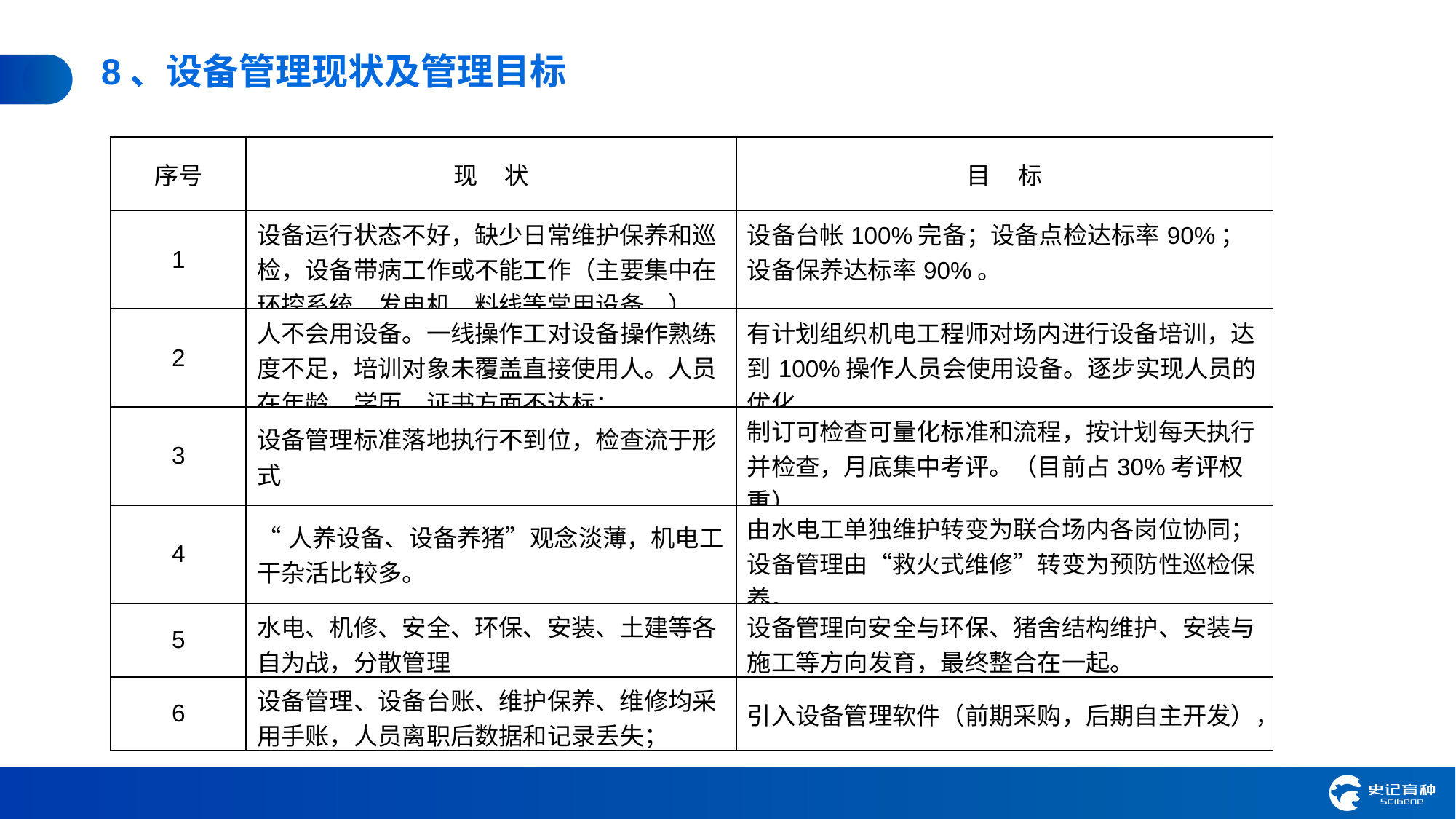

8、设备管理现状及管理目标
| 序号 | 现 状 | 目 标 |
| --- | --- | --- |
| 1 | 设备运行状态不好，缺少日常维护保养和巡检，设备带病工作或不能工作（主要集中在环控系统、发电机、料线等常用设备。） | 设备台帐100%完备；设备点检达标率90%；设备保养达标率90%。 |
| 2 | 人不会用设备。一线操作工对设备操作熟练度不足，培训对象未覆盖直接使用人。人员在年龄、学历、证书方面不达标； | 有计划组织机电工程师对场内进行设备培训，达到100%操作人员会使用设备。逐步实现人员的优化。 |
| 3 | 设备管理标准落地执行不到位，检查流于形式 | 制订可检查可量化标准和流程，按计划每天执行并检查，月底集中考评。（目前占30%考评权重） |
| 4 | “人养设备、设备养猪”观念淡薄，机电工干杂活比较多。 | 由水电工单独维护转变为联合场内各岗位协同；设备管理由“救火式维修”转变为预防性巡检保养。 |
| 5 | 水电、机修、安全、环保、安装、土建等各自为战，分散管理 | 设备管理向安全与环保、猪舍结构维护、安装与施工等方向发育，最终整合在一起。 |
| 6 | 设备管理、设备台账、维护保养、维修均采用手账，人员离职后数据和记录丢失； | 引入设备管理软件（前期采购，后期自主开发）， |